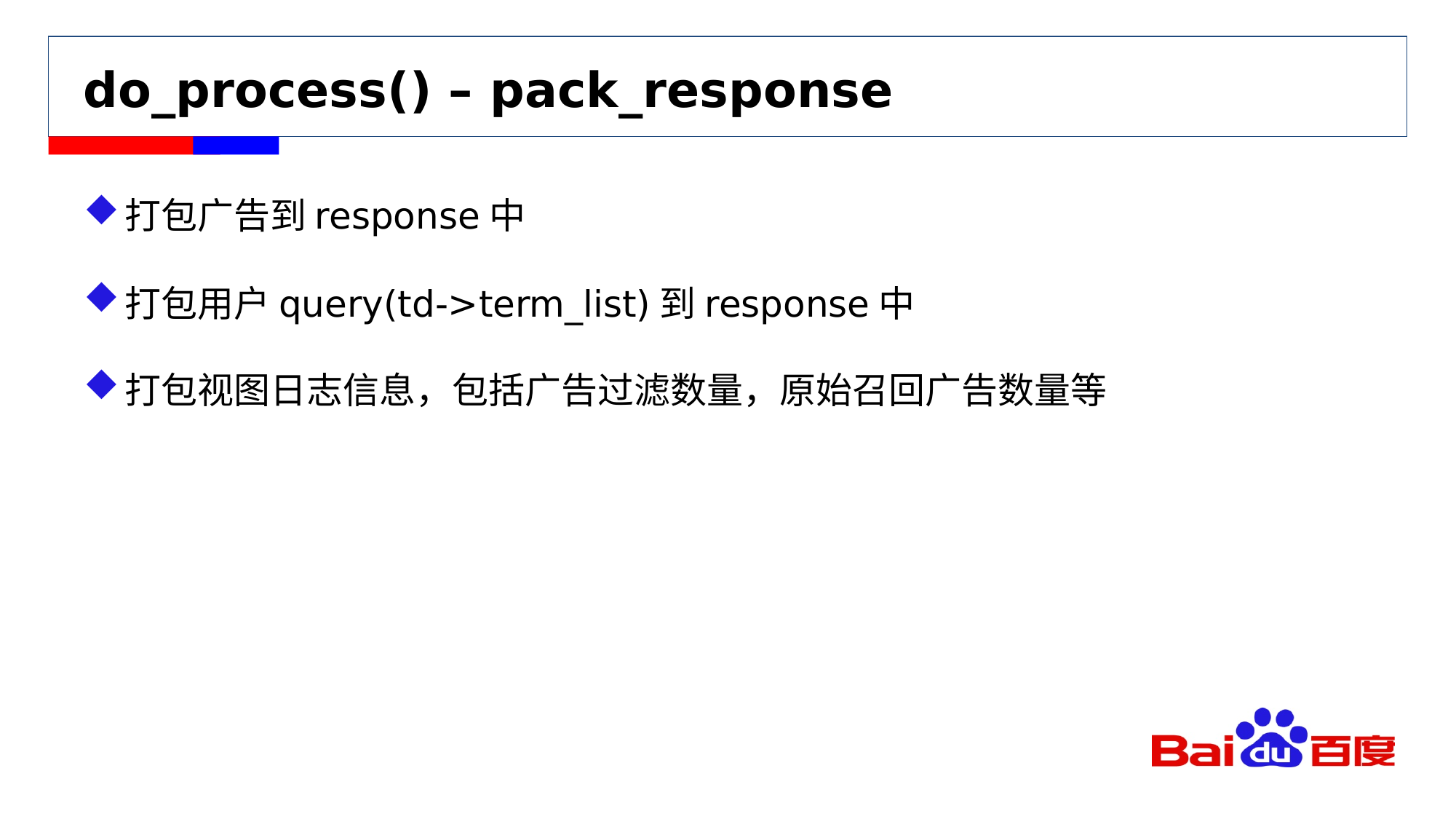

# do_process() – pack_response
打包广告到response中

打包用户query(td->term_list)到response中

打包视图日志信息，包括广告过滤数量，原始召回广告数量等